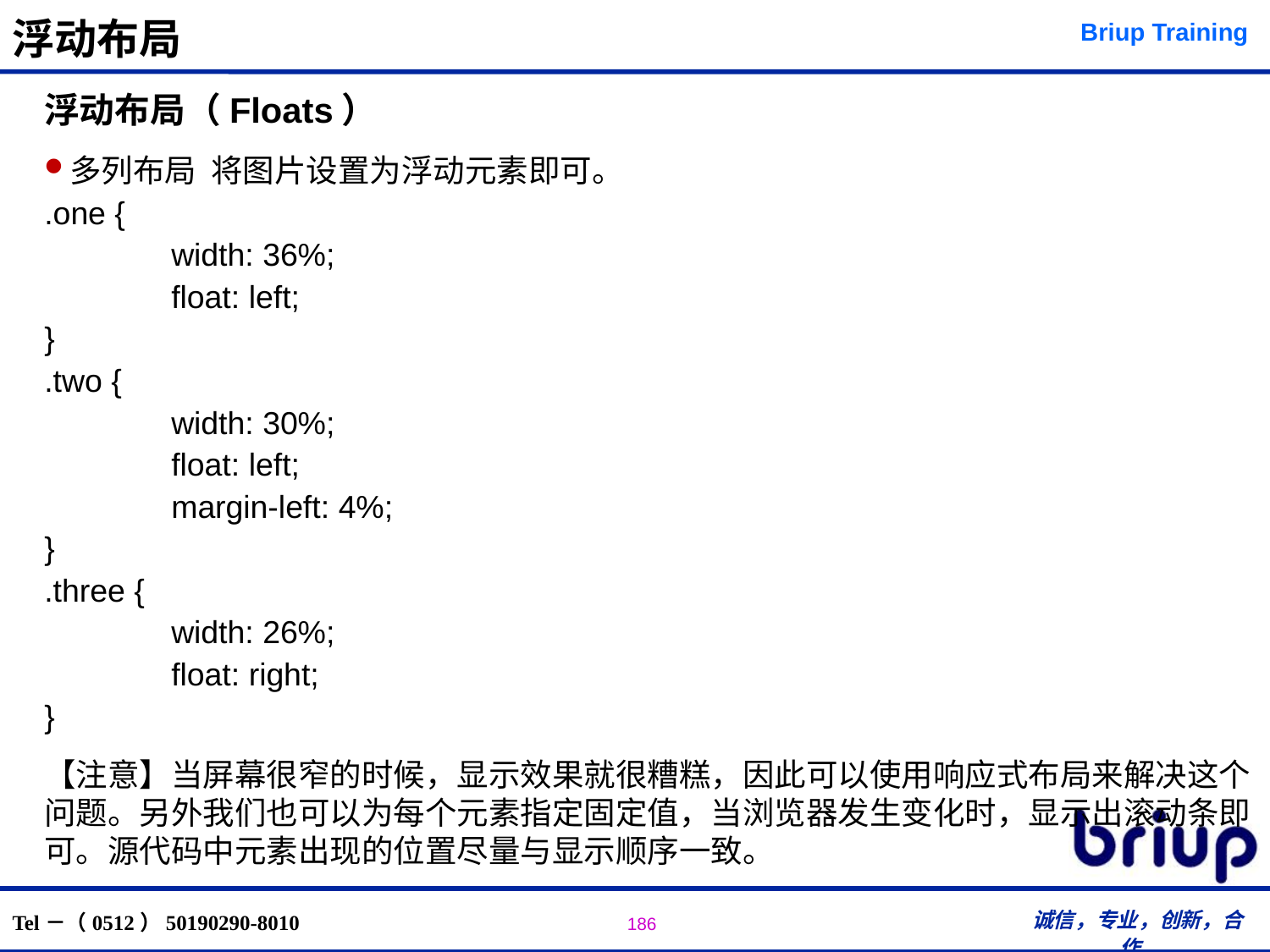

# 浮动布局
浮动布局（Floats）
多列布局  将图片设置为浮动元素即可。
.one {
  	width: 36%;
	float: left;
}
.two {
	width: 30%;
	float: left;
  	margin-left: 4%;
}
.three {
 	width: 26%;
	float: right;
}
【注意】当屏幕很窄的时候，显示效果就很糟糕，因此可以使用响应式布局来解决这个问题。另外我们也可以为每个元素指定固定值，当浏览器发生变化时，显示出滚动条即可。源代码中元素出现的位置尽量与显示顺序一致。